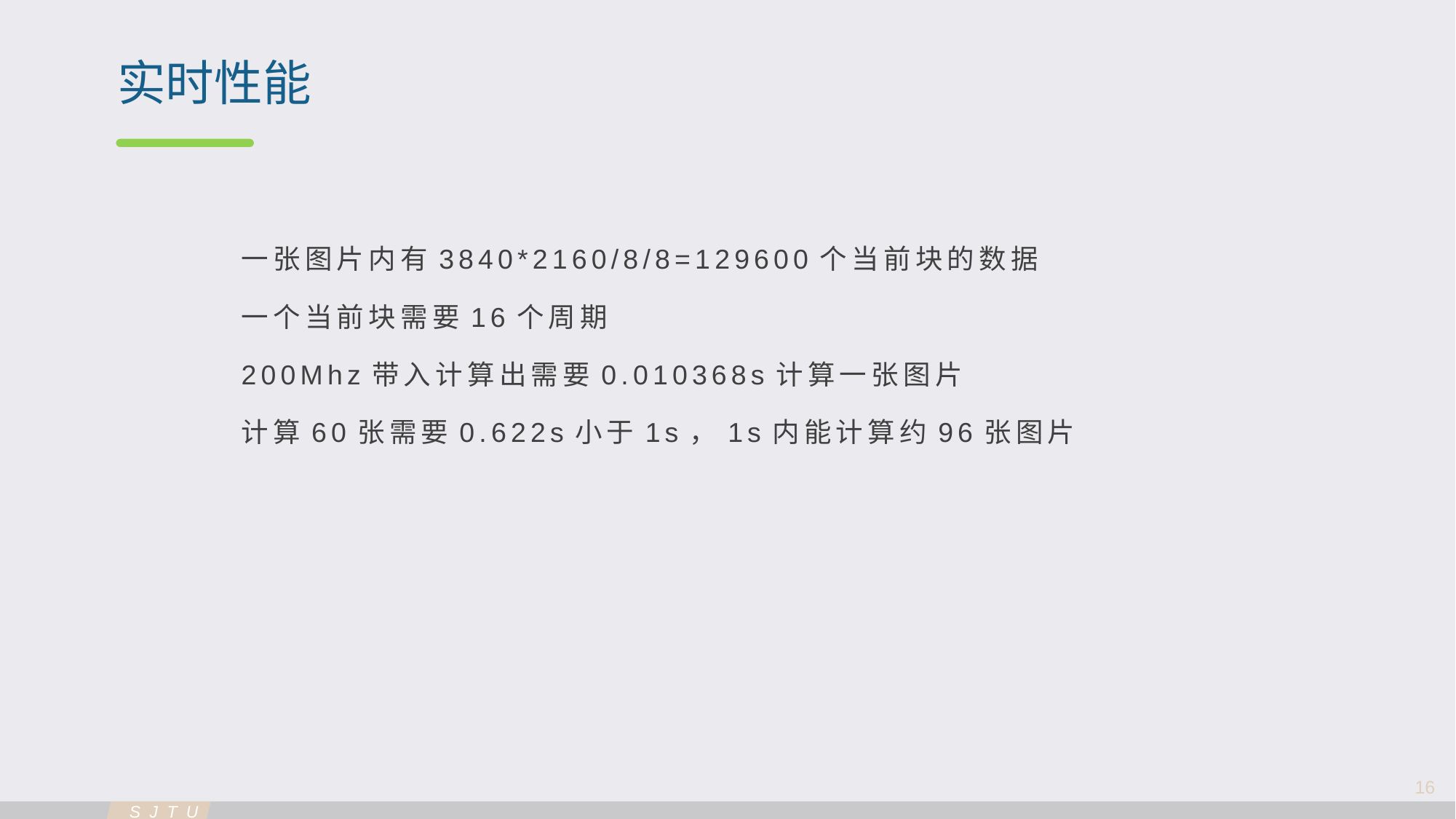

实时性能

	一张图片内有3840*2160/8/8=129600个当前块的数据
	一个当前块需要16个周期
	200Mhz带入计算出需要0.010368s计算一张图片
	计算60张需要0.622s小于1s，1s内能计算约96张图片
16